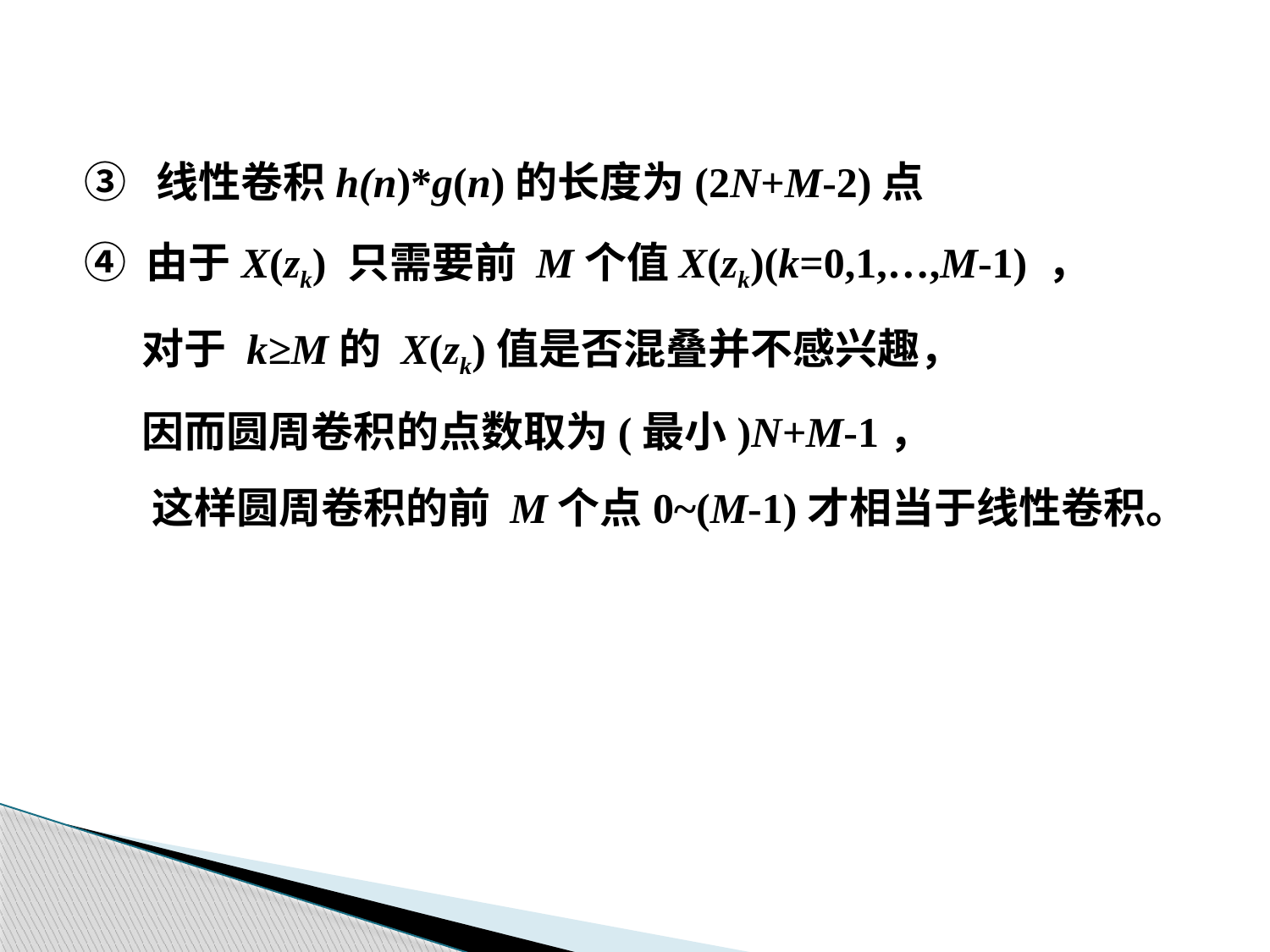

③  线性卷积h(n)*g(n)的长度为(2N+M-2)点
④ 由于X(zk) 只需要前 M个值X(zk)(k=0,1,…,M-1) ，
     对于 k≥M的 X(zk)值是否混叠并不感兴趣，
     因而圆周卷积的点数取为(最小)N+M-1，
      这样圆周卷积的前 M个点0~(M-1)才相当于线性卷积。